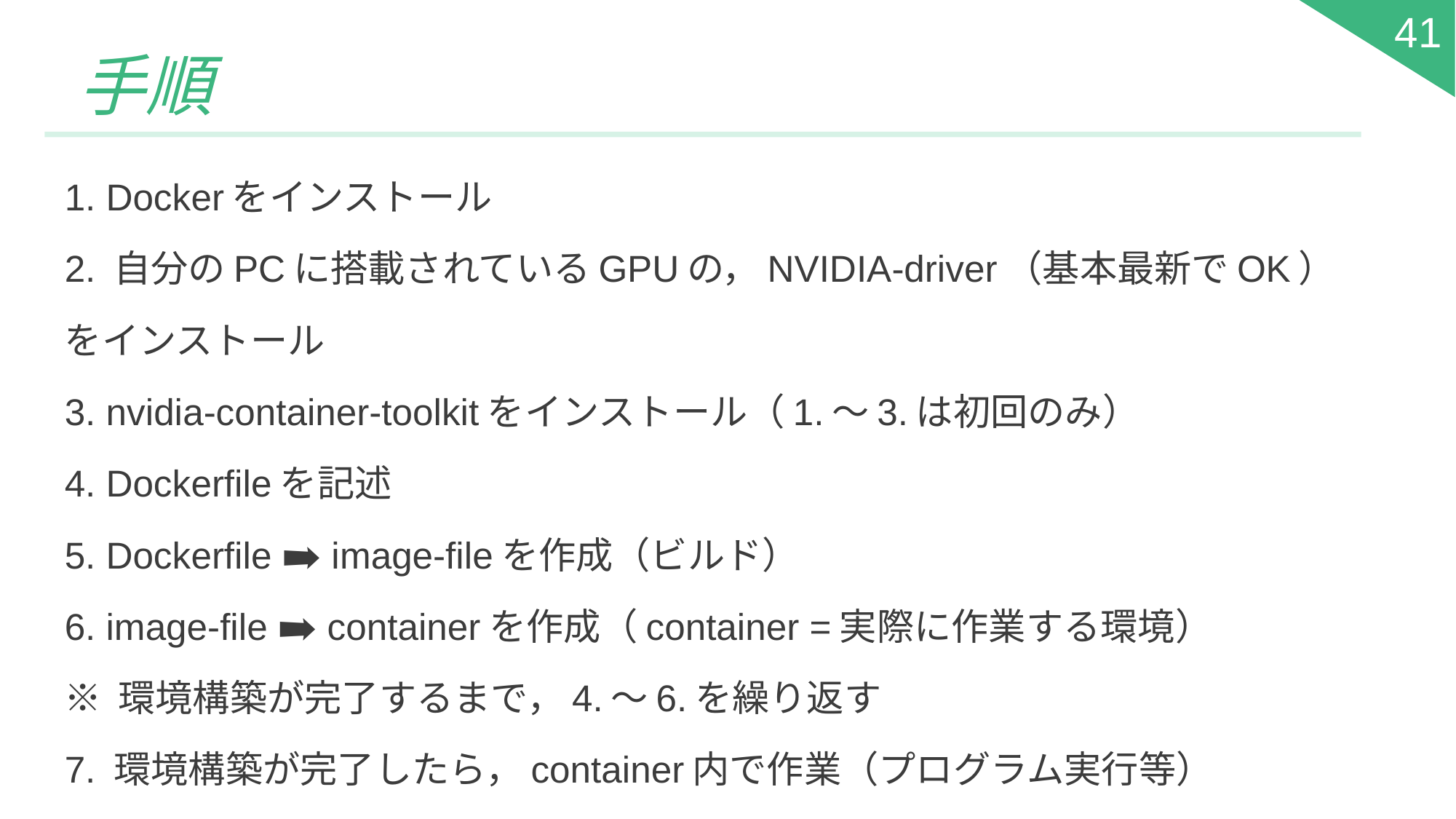

41
# 手順
1. Dockerをインストール
2. 自分のPCに搭載されているGPUの，NVIDIA-driver（基本最新でOK）をインストール
3. nvidia-container-toolkitをインストール（1.～3.は初回のみ）
4. Dockerfileを記述
5. Dockerfile ➡ image-fileを作成（ビルド）
6. image-file ➡ containerを作成（container =実際に作業する環境）
※ 環境構築が完了するまで，4.～6.を繰り返す
7. 環境構築が完了したら，container内で作業（プログラム実行等）